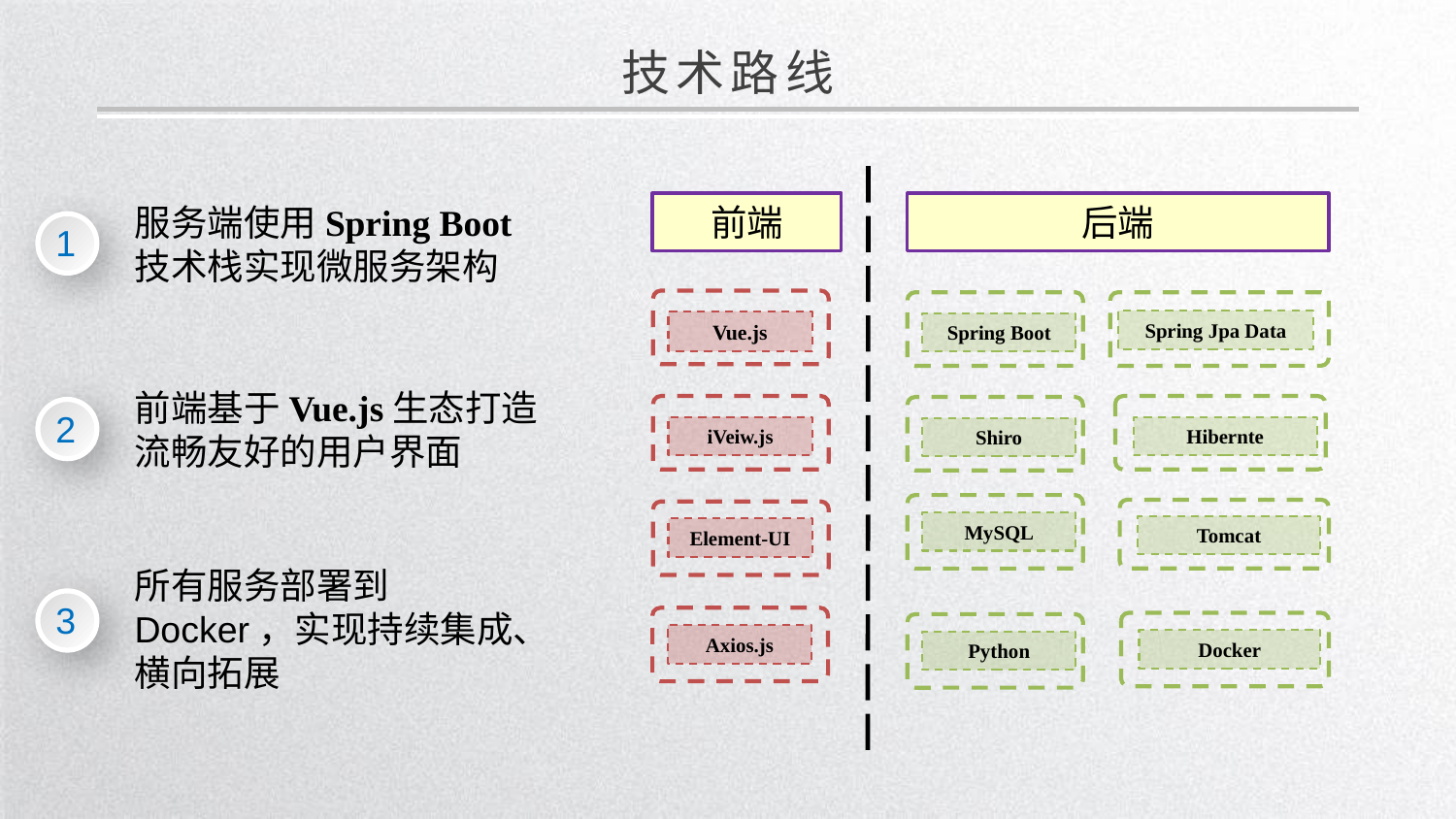

技术路线

前端
后端

Vue.js

Spring Boot

Spring Jpa Data

iVeiw.js

Hibernte

Shiro

MySQL

Tomcat

Element-UI

Axios.js

Docker

Python
服务端使用Spring Boot技术栈实现微服务架构

1
前端基于Vue.js生态打造流畅友好的用户界面

2
所有服务部署到Docker，实现持续集成、横向拓展

3